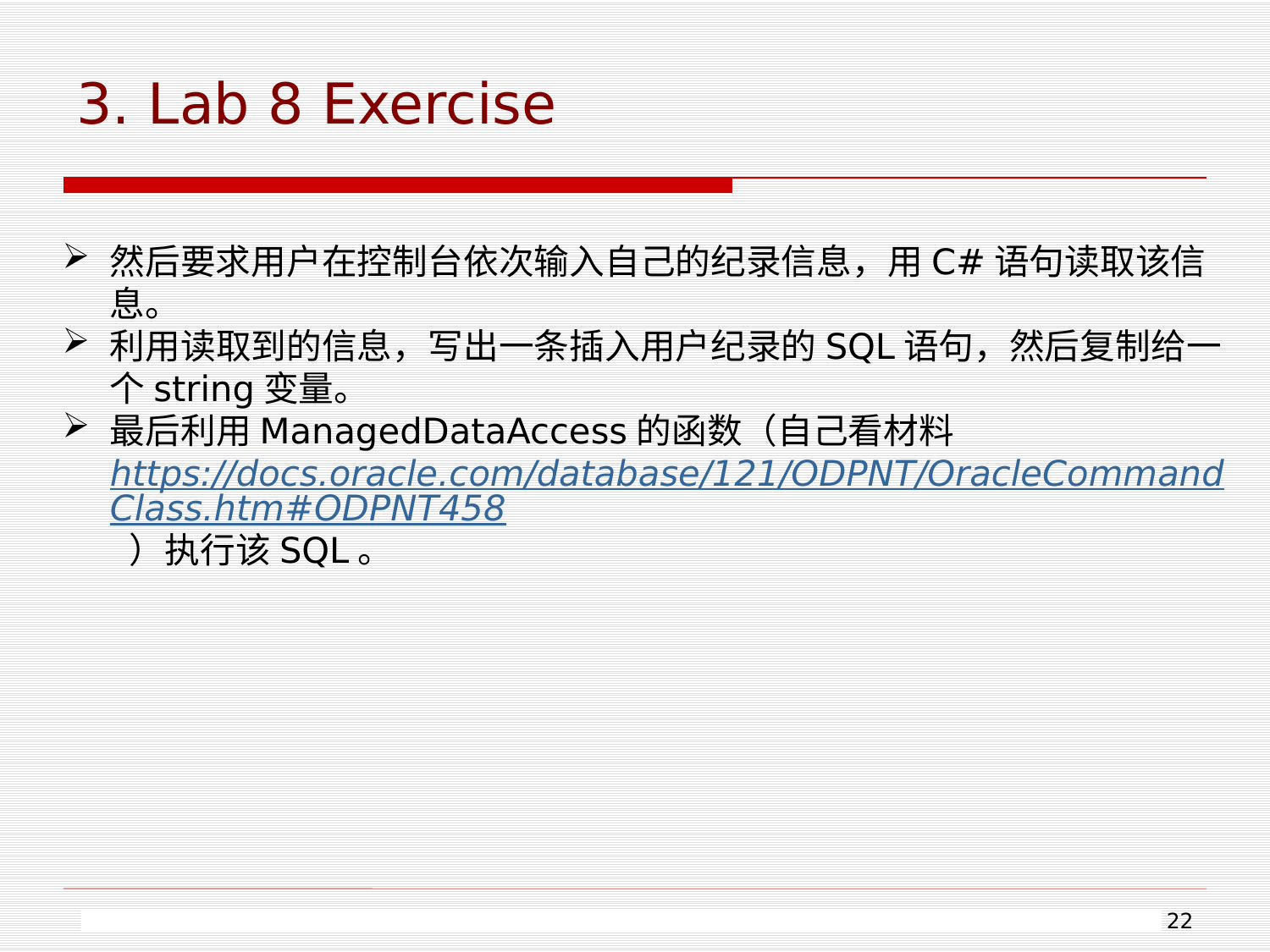

# 3. Lab 8 Exercise
然后要求用户在控制台依次输入自己的纪录信息，用C#语句读取该信息。
利用读取到的信息，写出一条插入用户纪录的SQL语句，然后复制给一个string变量。
最后利用ManagedDataAccess的函数（自己看材料https://docs.oracle.com/database/121/ODPNT/OracleCommandClass.htm#ODPNT458 ）执行该SQL。
22